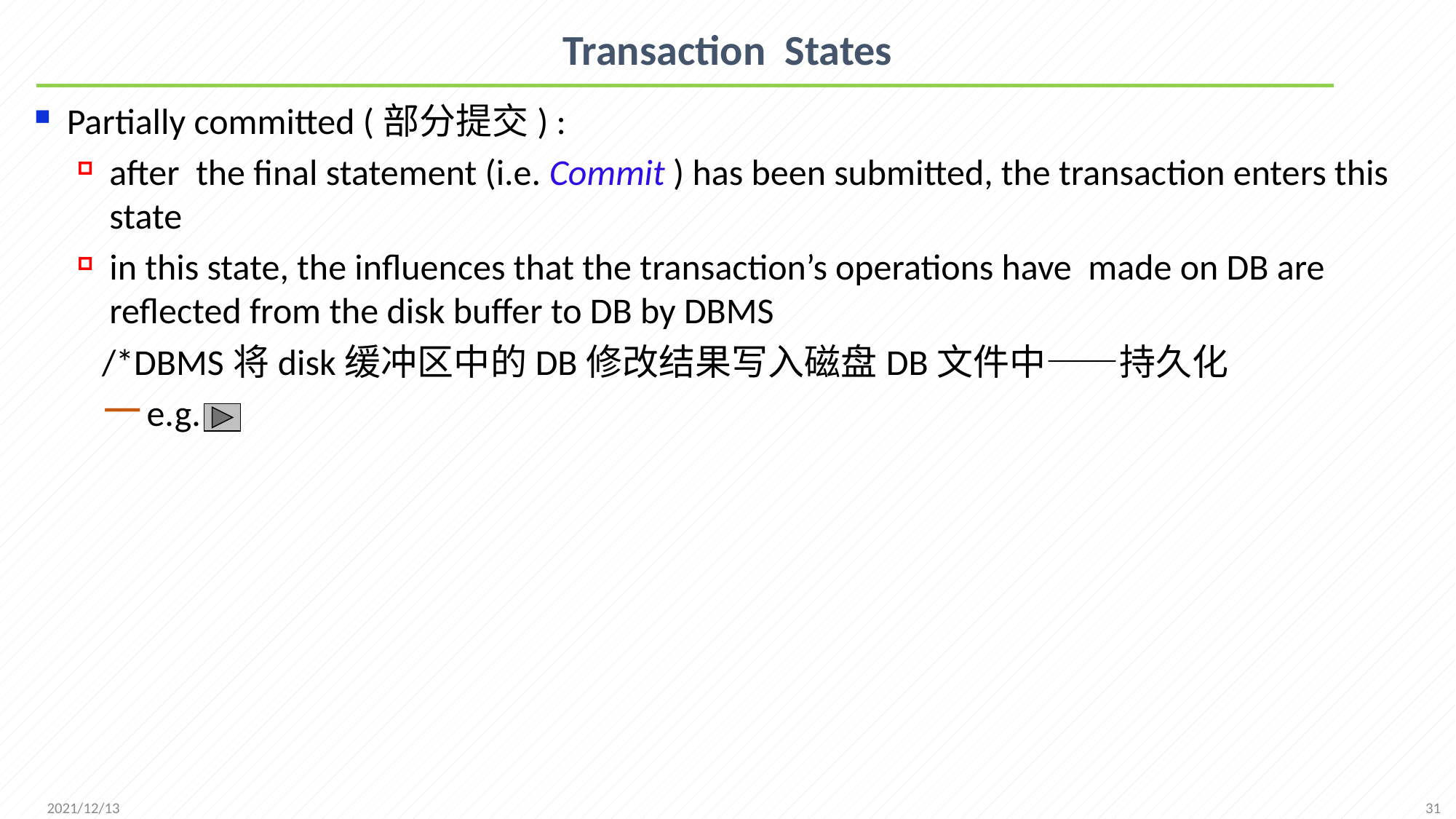

# Transaction  States
Partially committed (部分提交) :
after  the final statement (i.e. Commit ) has been submitted, the transaction enters this state
in this state, the influences that the transaction’s operations have  made on DB are reflected from the disk buffer to DB by DBMS
   /*DBMS将disk缓冲区中的DB修改结果写入磁盘DB文件中——持久化
e.g.

31
2021/12/13